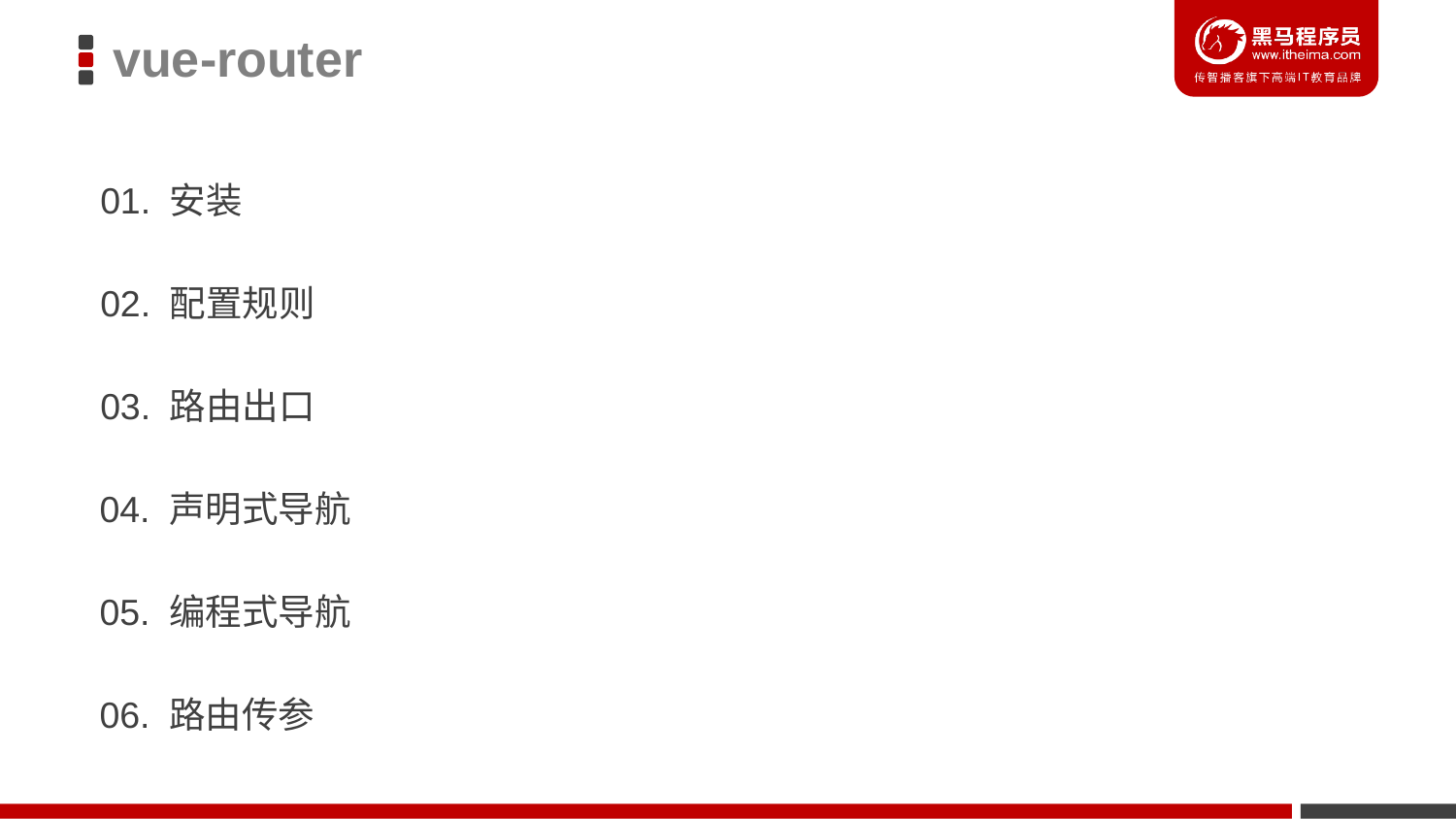

vue-router
01. 安装
02. 配置规则
03. 路由出口
04. 声明式导航
05. 编程式导航
06. 路由传参